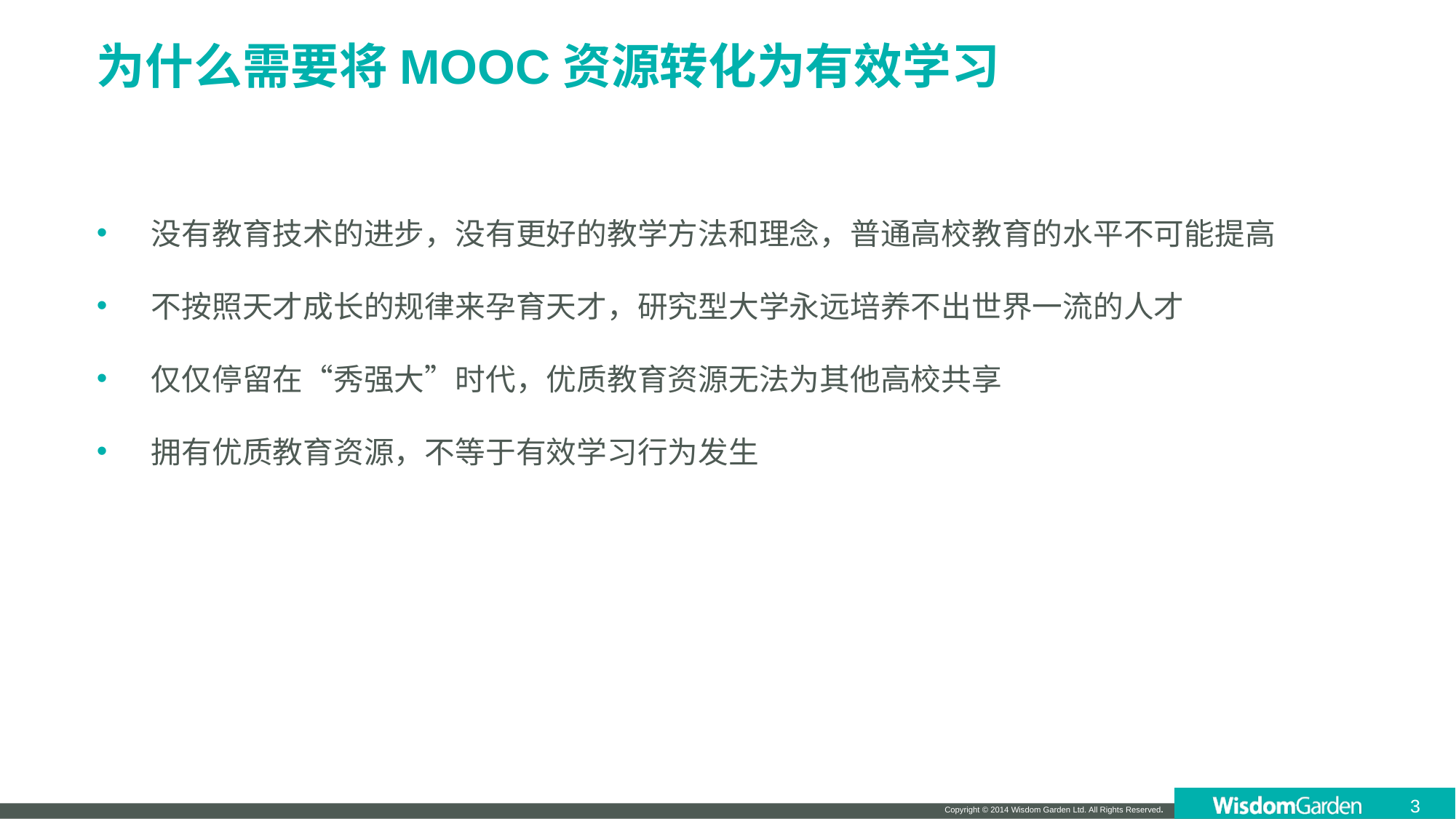

# 为什么需要将MOOC资源转化为有效学习
没有教育技术的进步，没有更好的教学方法和理念，普通高校教育的水平不可能提高
不按照天才成长的规律来孕育天才，研究型大学永远培养不出世界一流的人才
仅仅停留在“秀强大”时代，优质教育资源无法为其他高校共享
拥有优质教育资源，不等于有效学习行为发生

3